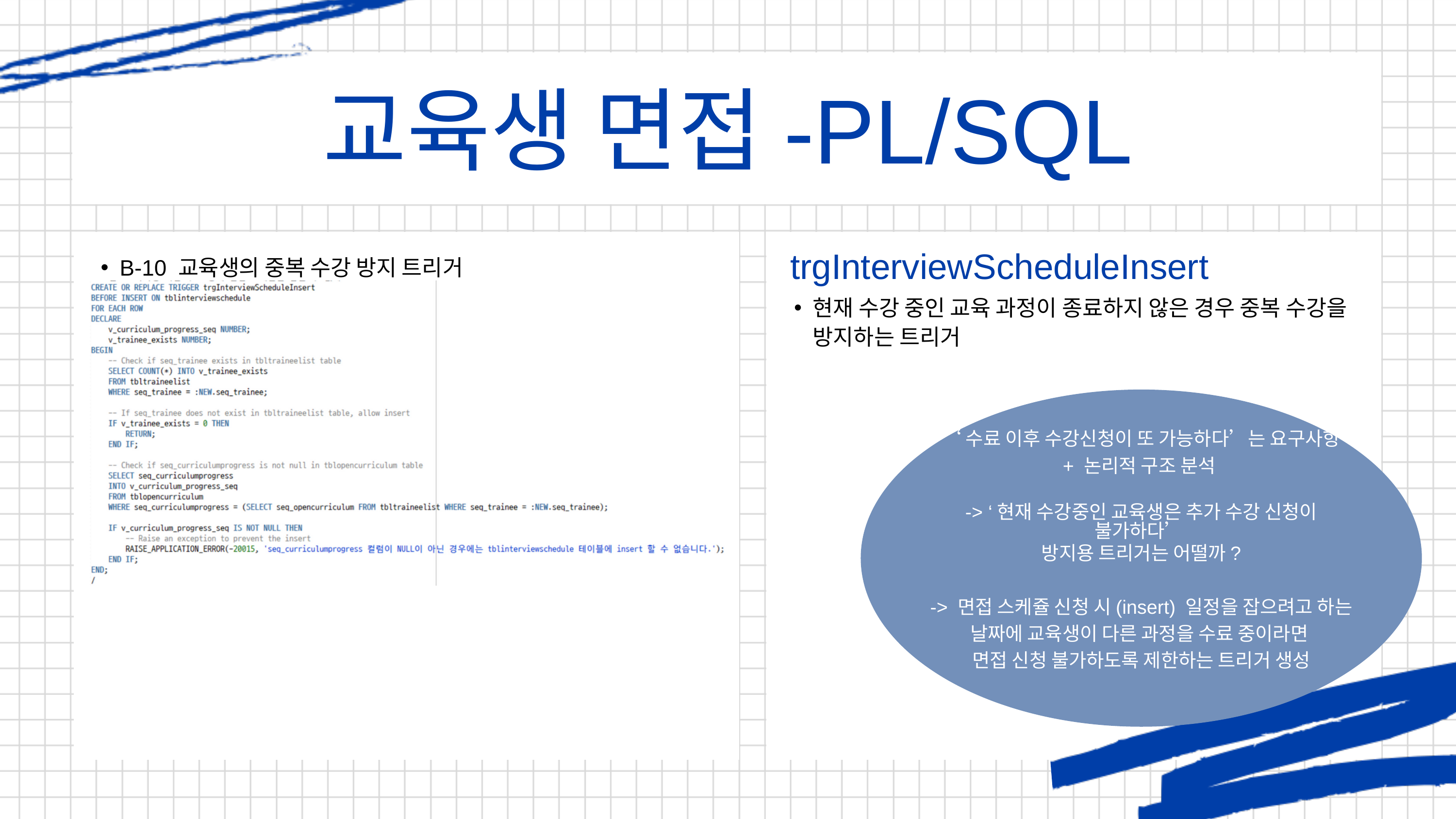

교육생 면접-PL/SQL

trgInterviewScheduleInsert
B-5
B-10 교육생의 중복 수강 방지 트리거

현재 수강 중인 교육 과정이 종료하지 않은 경우 중복 수강을 방지하는 트리거

‘수료 이후 수강신청이 또 가능하다’는 요구사항
+ 논리적 구조 분석

-> ‘현재 수강중인 교육생은 추가 수강 신청이 불가하다’
방지용 트리거는 어떨까?

-> 면접 스케쥴 신청 시(insert) 일정을 잡으려고 하는
날짜에 교육생이 다른 과정을 수료 중이라면
면접 신청 불가하도록 제한하는 트리거 생성